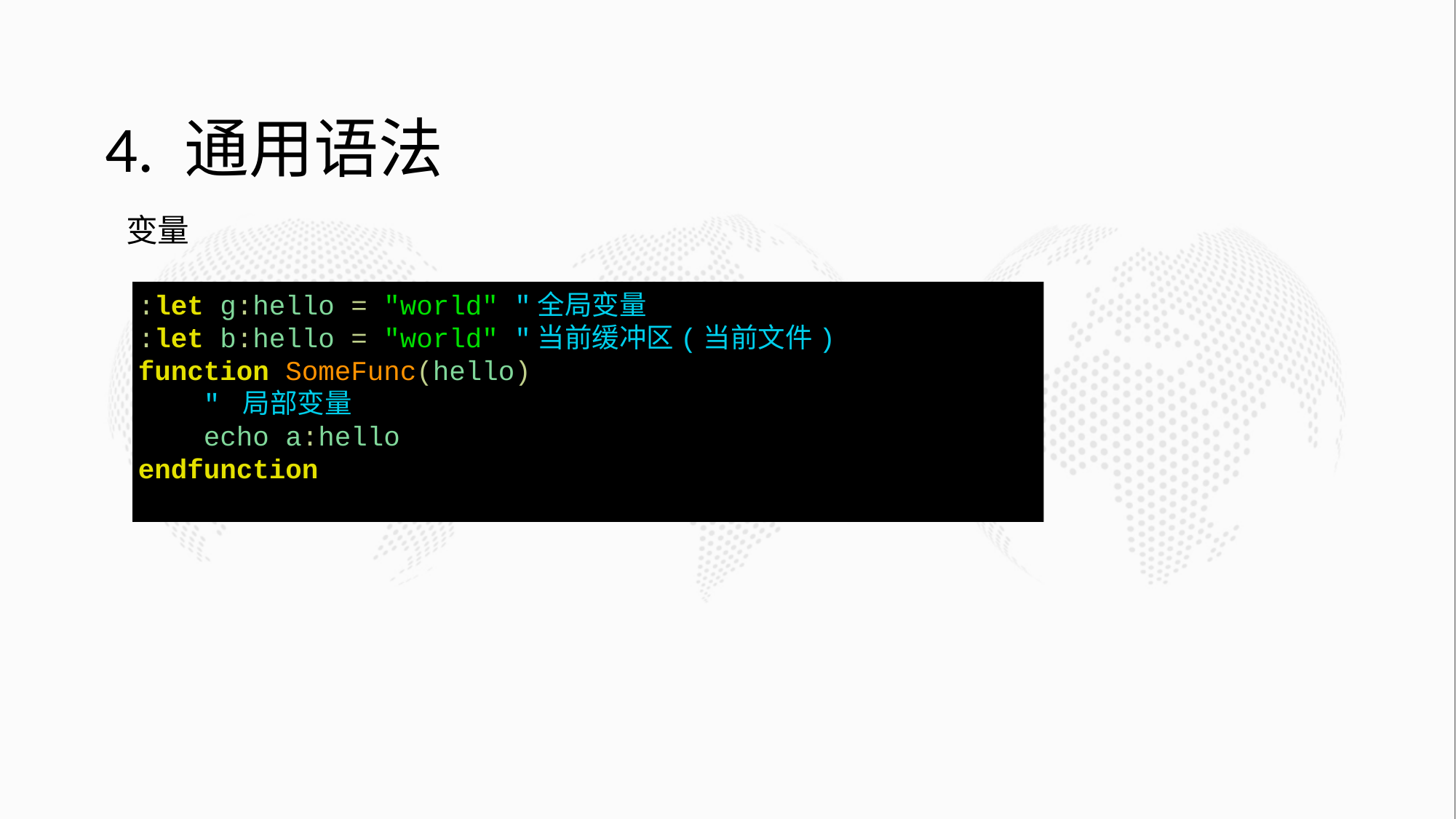

# 4. 通用语法
变量
:let g:hello = "world" "全局变量
:let b:hello = "world" "当前缓冲区(当前文件)
function SomeFunc(hello)
    " 局部变量
    echo a:hello
endfunction